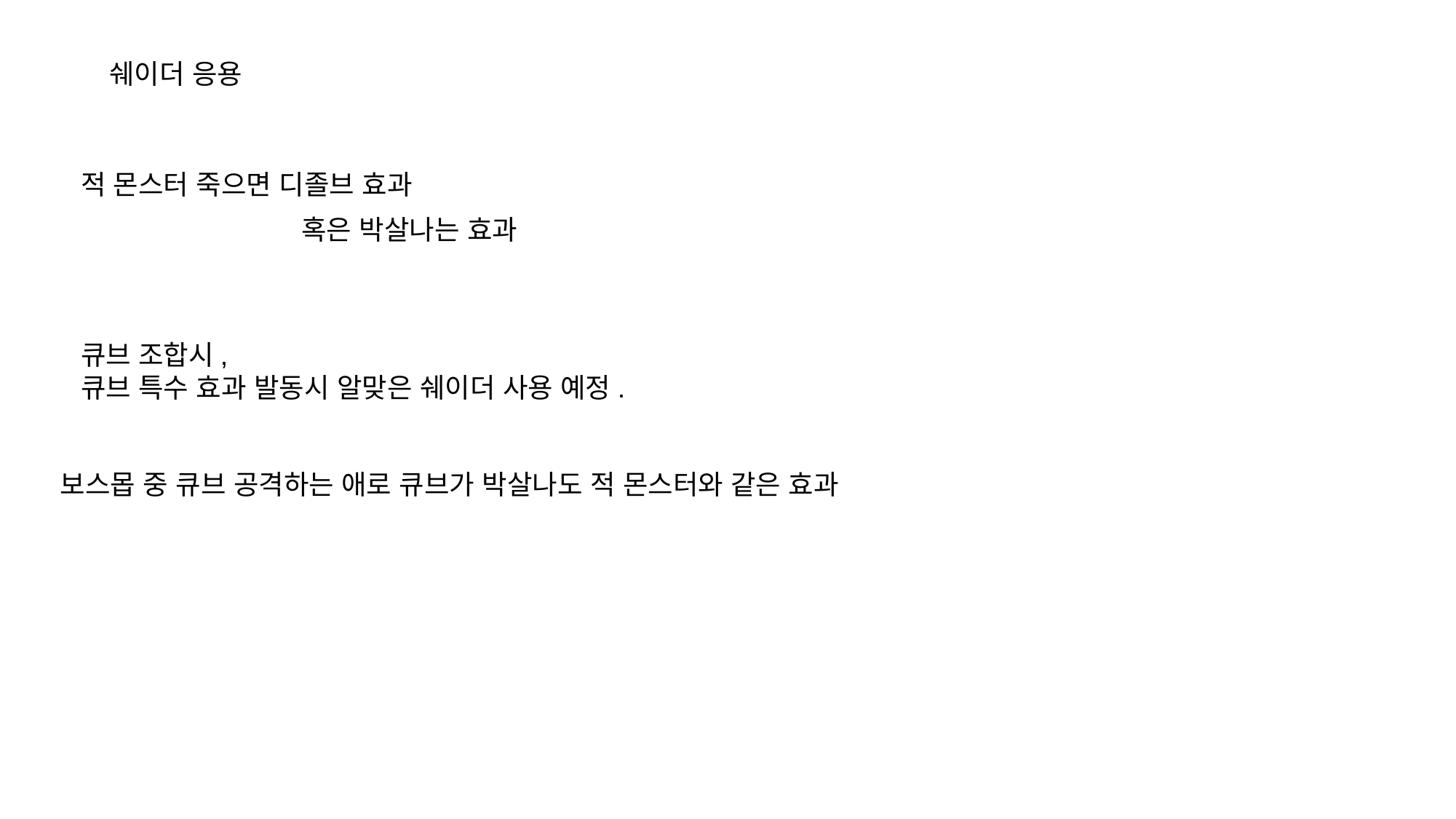

쉐이더 응용
적 몬스터 죽으면 디졸브 효과
혹은 박살나는 효과
큐브 조합시,
큐브 특수 효과 발동시 알맞은 쉐이더 사용 예정.
보스몹 중 큐브 공격하는 애로 큐브가 박살나도 적 몬스터와 같은 효과